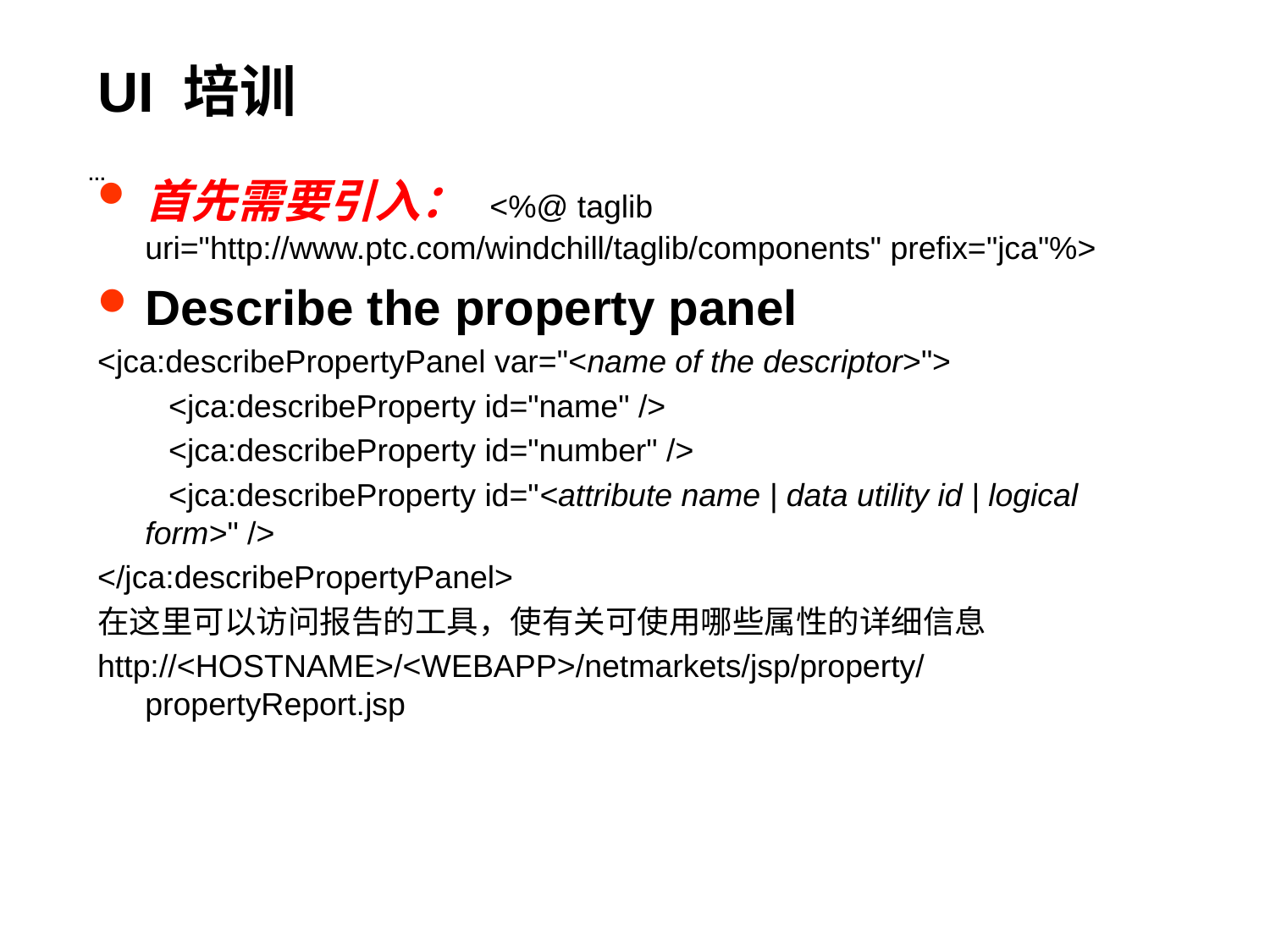

# UI 培训
…

首先需要引入： <%@ taglib uri="http://www.ptc.com/windchill/taglib/components" prefix="jca"%>
Describe the property panel
<jca:describePropertyPanel var="<name of the descriptor>">
        <jca:describeProperty id="name" />
        <jca:describeProperty id="number" />
        <jca:describeProperty id="<attribute name | data utility id | logical form>" />
</jca:describePropertyPanel>
在这里可以访问报告的工具，使有关可使用哪些属性的详细信息
http://<HOSTNAME>/<WEBAPP>/netmarkets/jsp/property/propertyReport.jsp